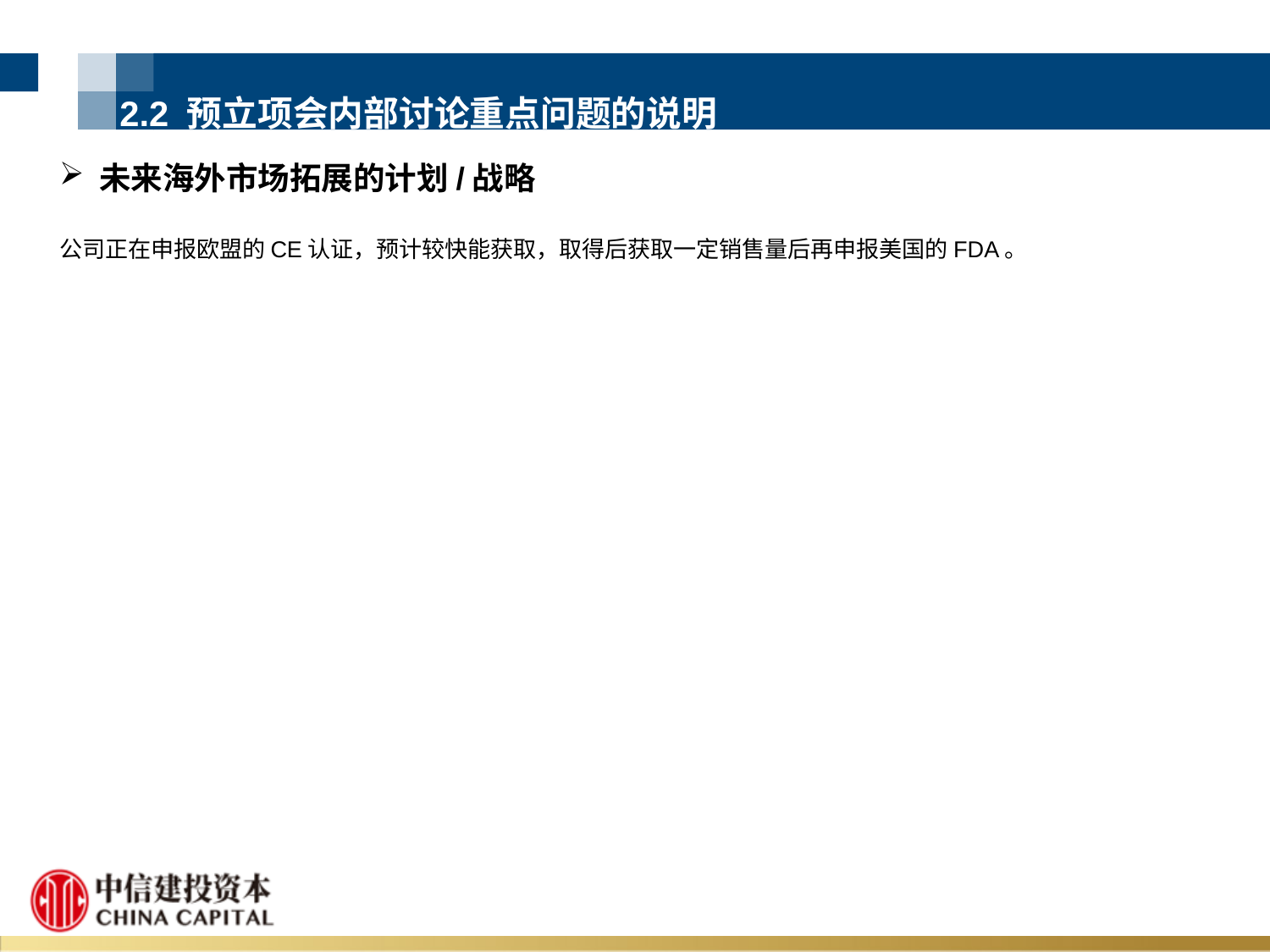

2.2 预立项会内部讨论重点问题的说明
未来海外市场拓展的计划/战略

公司正在申报欧盟的CE认证，预计较快能获取，取得后获取一定销售量后再申报美国的FDA。